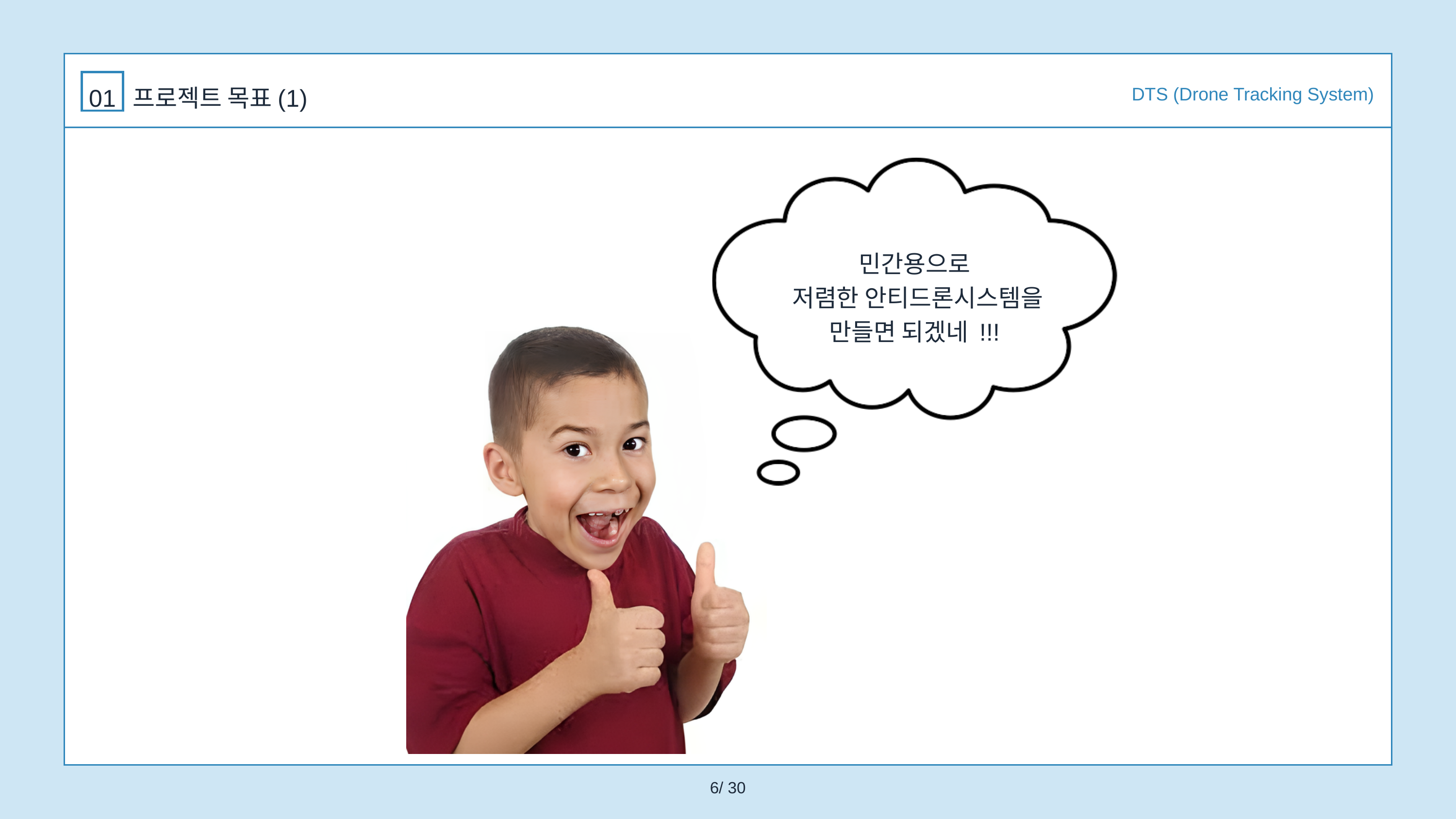

DTS (Drone Tracking System)
01
프로젝트 목표(1)

민간용으로
 저렴한 안티드론시스템을
만들면 되겠네 !!!

6/ 30